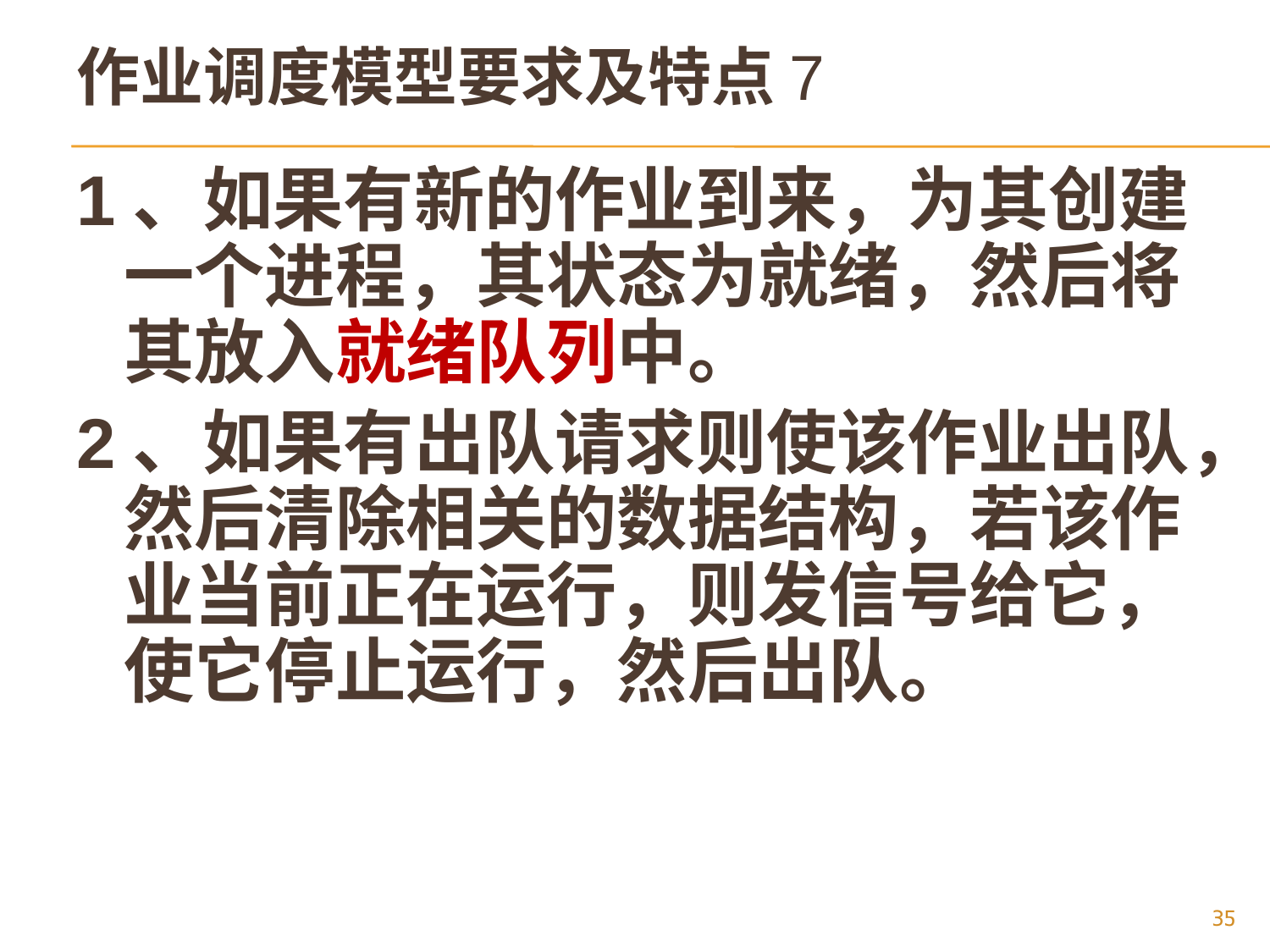

# 作业调度模型要求及特点7
1、如果有新的作业到来，为其创建一个进程，其状态为就绪，然后将其放入就绪队列中。
2、如果有出队请求则使该作业出队，然后清除相关的数据结构，若该作业当前正在运行，则发信号给它，使它停止运行，然后出队。
35